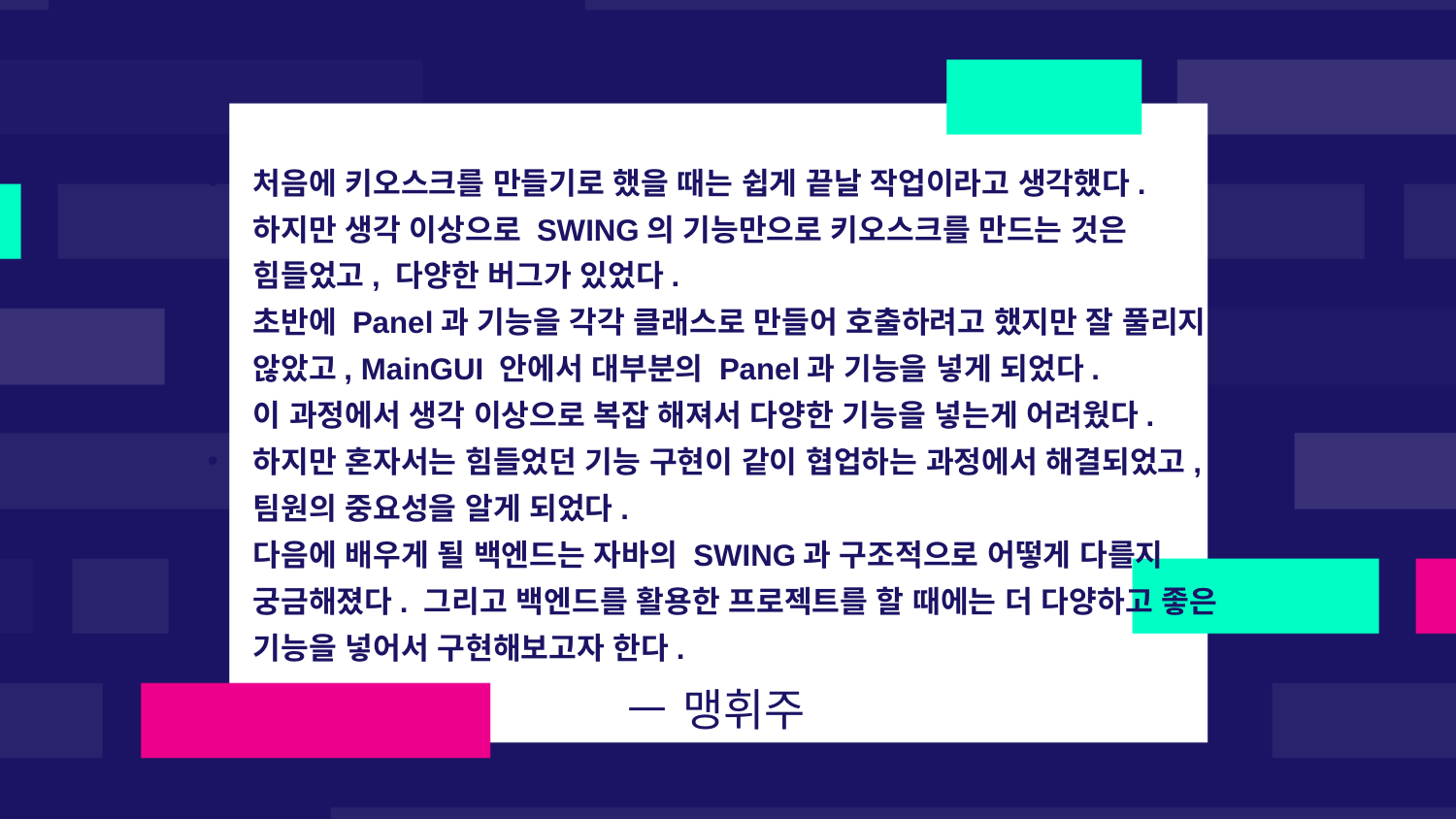

처음에 키오스크를 만들기로 했을 때는 쉽게 끝날 작업이라고 생각했다. 하지만 생각 이상으로 SWING의 기능만으로 키오스크를 만드는 것은 힘들었고, 다양한 버그가 있었다.
초반에 Panel과 기능을 각각 클래스로 만들어 호출하려고 했지만 잘 풀리지 않았고, MainGUI 안에서 대부분의 Panel과 기능을 넣게 되었다.
이 과정에서 생각 이상으로 복잡 해져서 다양한 기능을 넣는게 어려웠다.
하지만 혼자서는 힘들었던 기능 구현이 같이 협업하는 과정에서 해결되었고, 팀원의 중요성을 알게 되었다.
다음에 배우게 될 백엔드는 자바의 SWING과 구조적으로 어떻게 다를지 궁금해졌다. 그리고 백엔드를 활용한 프로젝트를 할 때에는 더 다양하고 좋은 기능을 넣어서 구현해보고자 한다.
# —맹휘주